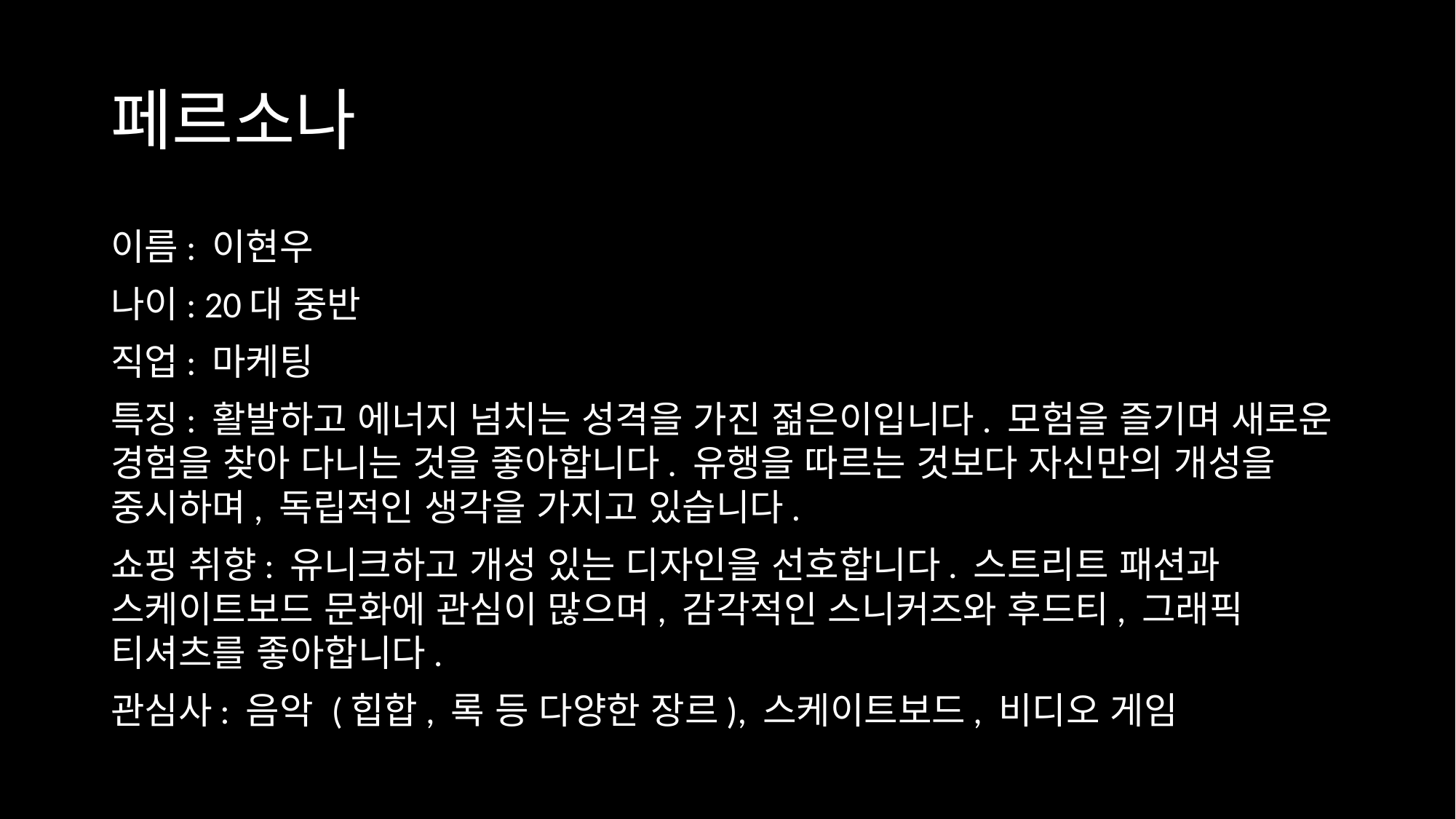

# 페르소나
이름: 이현우
나이: 20대 중반
직업: 마케팅
특징: 활발하고 에너지 넘치는 성격을 가진 젊은이입니다. 모험을 즐기며 새로운 경험을 찾아 다니는 것을 좋아합니다. 유행을 따르는 것보다 자신만의 개성을 중시하며, 독립적인 생각을 가지고 있습니다.
쇼핑 취향: 유니크하고 개성 있는 디자인을 선호합니다. 스트리트 패션과 스케이트보드 문화에 관심이 많으며, 감각적인 스니커즈와 후드티, 그래픽 티셔츠를 좋아합니다.
관심사: 음악 (힙합, 록 등 다양한 장르), 스케이트보드, 비디오 게임